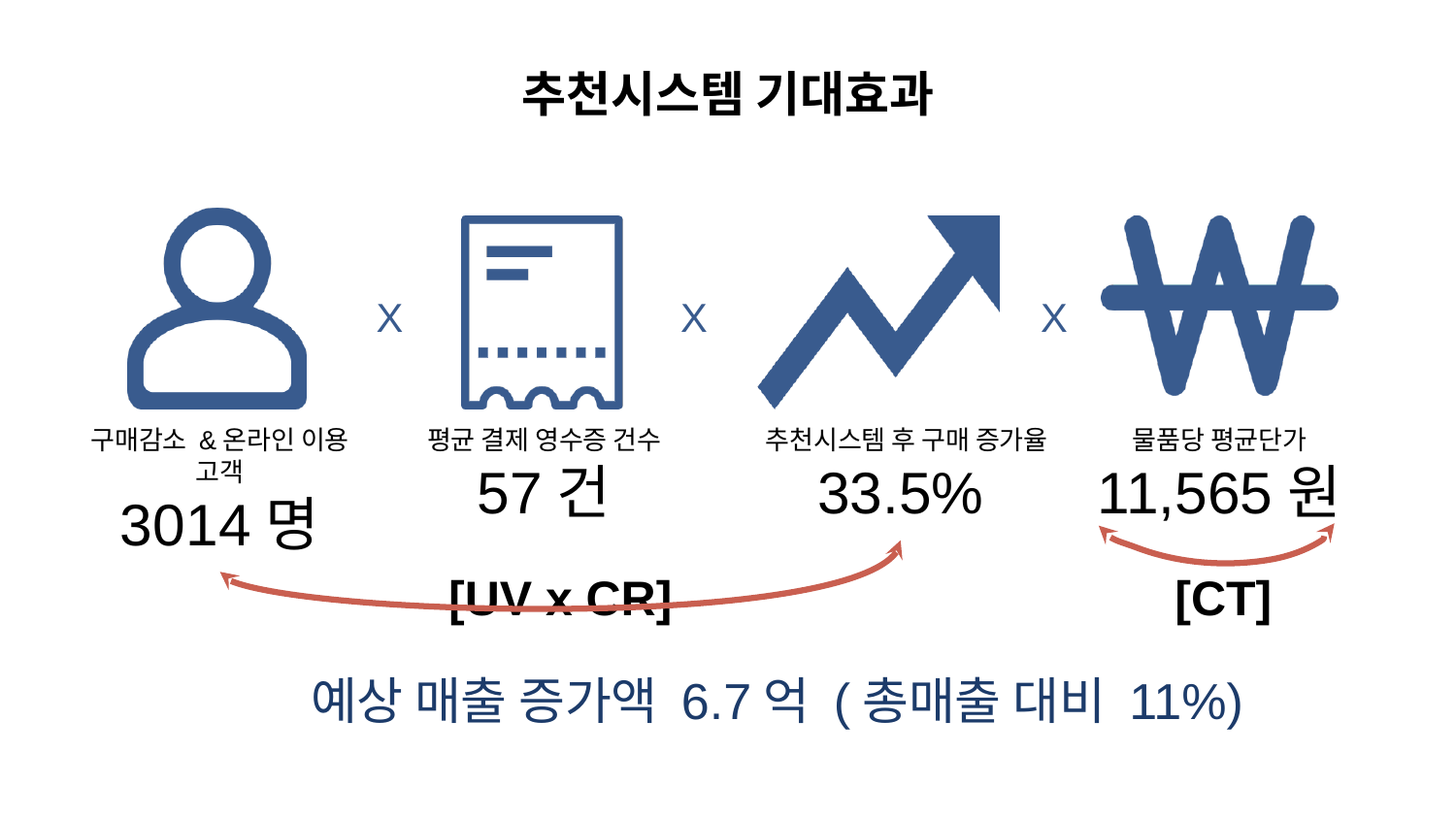

추천시스템 기대효과
X
X
X
구매감소 &온라인 이용 고객
3014명
평균 결제 영수증 건수
57건
 추천시스템 후 구매 증가율
33.5%
물품당 평균단가
11,565원

[UV x CR]

[CT]

예상 매출 증가액 6.7억 (총매출 대비 11%)